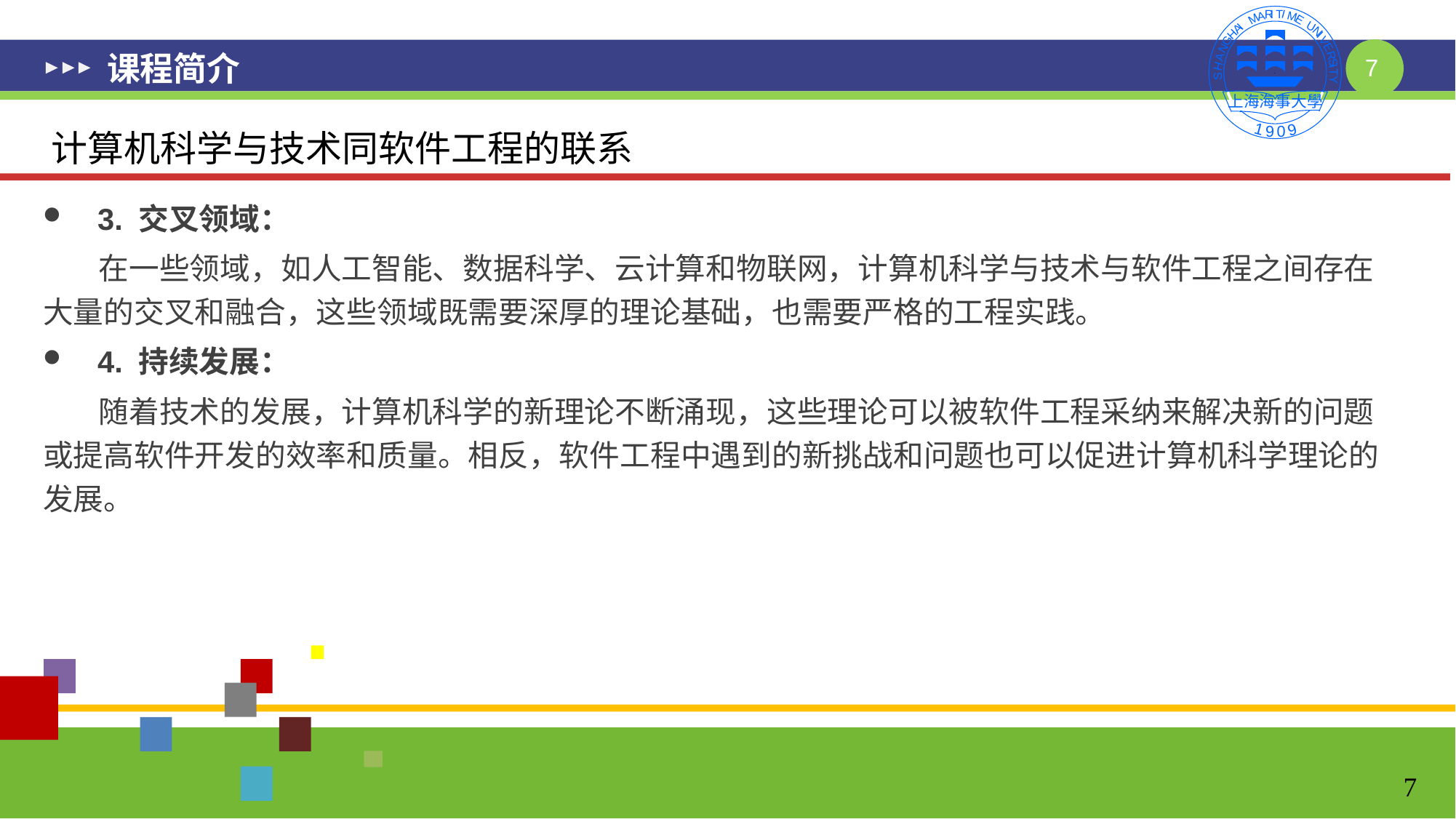

# 课程简介
计算机科学与技术同软件工程的联系

3. 交叉领域：
       在一些领域，如人工智能、数据科学、云计算和物联网，计算机科学与技术与软件工程之间存在大量的交叉和融合，这些领域既需要深厚的理论基础，也需要严格的工程实践。
4. 持续发展：
       随着技术的发展，计算机科学的新理论不断涌现，这些理论可以被软件工程采纳来解决新的问题或提高软件开发的效率和质量。相反，软件工程中遇到的新挑战和问题也可以促进计算机科学理论的发展。

7

7